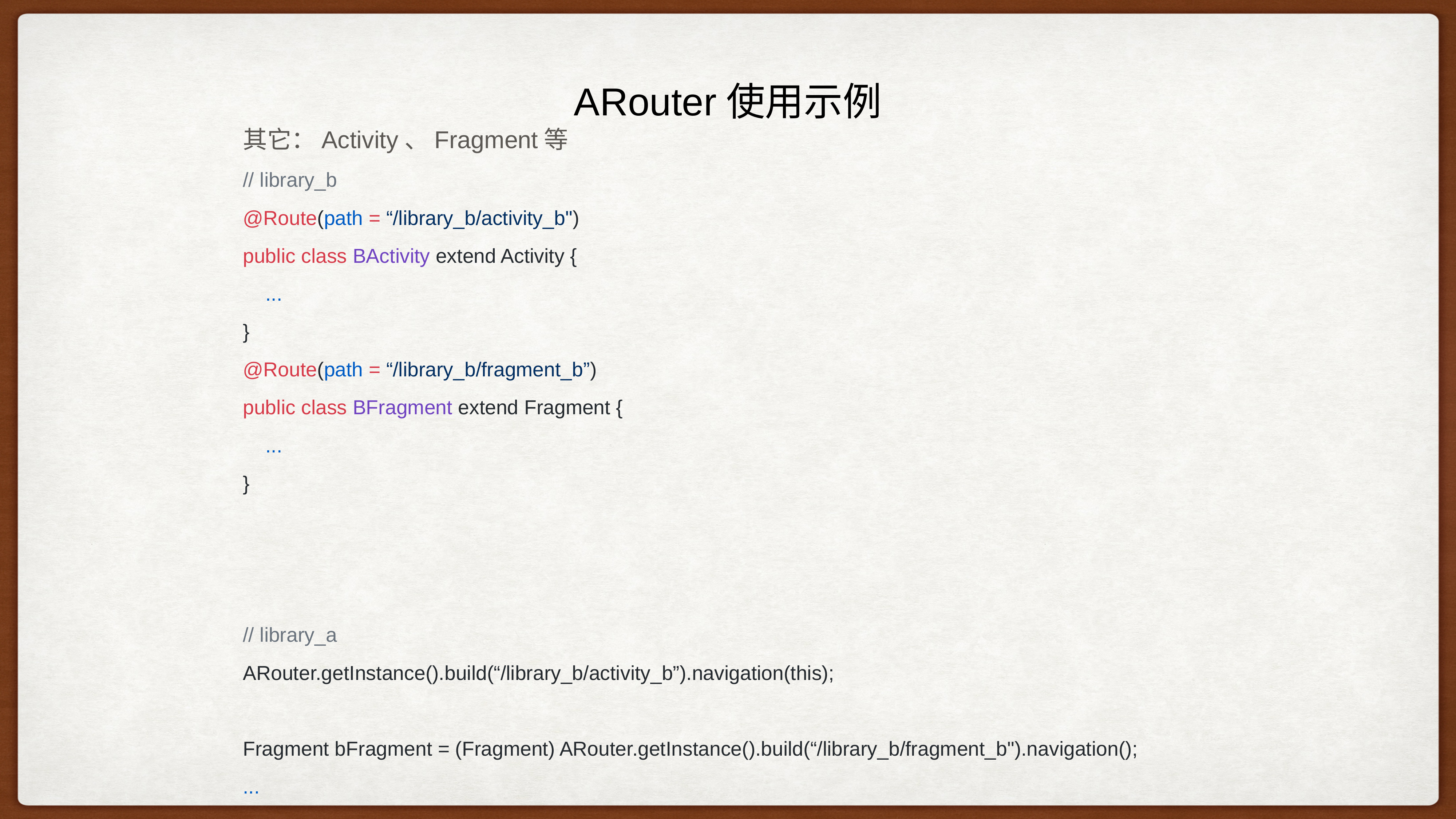

# ARouter使用示例
其它：Activity、Fragment等
// library_b
@Route(path = “/library_b/activity_b")
public class BActivity extend Activity {
    ...
}
@Route(path = “/library_b/fragment_b”)
public class BFragment extend Fragment {
    ...
}

// library_a
ARouter.getInstance().build(“/library_b/activity_b”).navigation(this);

Fragment bFragment = (Fragment) ARouter.getInstance().build(“/library_b/fragment_b").navigation();
...